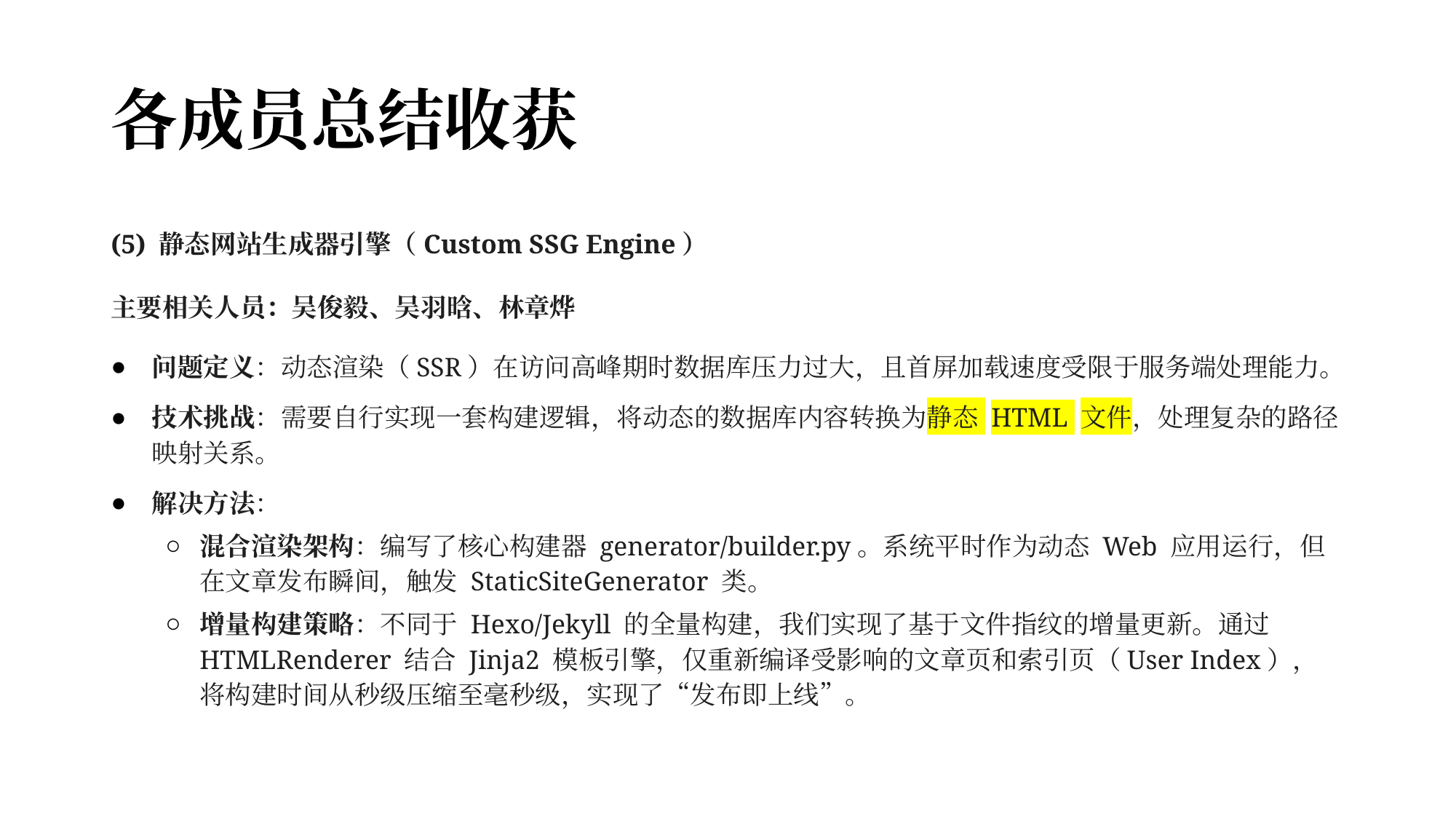

# 各成员总结收获
(5) 静态网站生成器引擎（Custom SSG Engine）
主要相关人员：吴俊毅、吴羽晗、林章烨
问题定义：动态渲染（SSR）在访问高峰期时数据库压力过大，且首屏加载速度受限于服务端处理能力。
技术挑战：需要自行实现一套构建逻辑，将动态的数据库内容转换为静态 HTML 文件，处理复杂的路径映射关系。
解决方法：
混合渲染架构：编写了核心构建器 generator/builder.py。系统平时作为动态 Web 应用运行，但在文章发布瞬间，触发 StaticSiteGenerator 类。
增量构建策略：不同于 Hexo/Jekyll 的全量构建，我们实现了基于文件指纹的增量更新。通过 HTMLRenderer 结合 Jinja2 模板引擎，仅重新编译受影响的文章页和索引页（User Index），将构建时间从秒级压缩至毫秒级，实现了“发布即上线”。